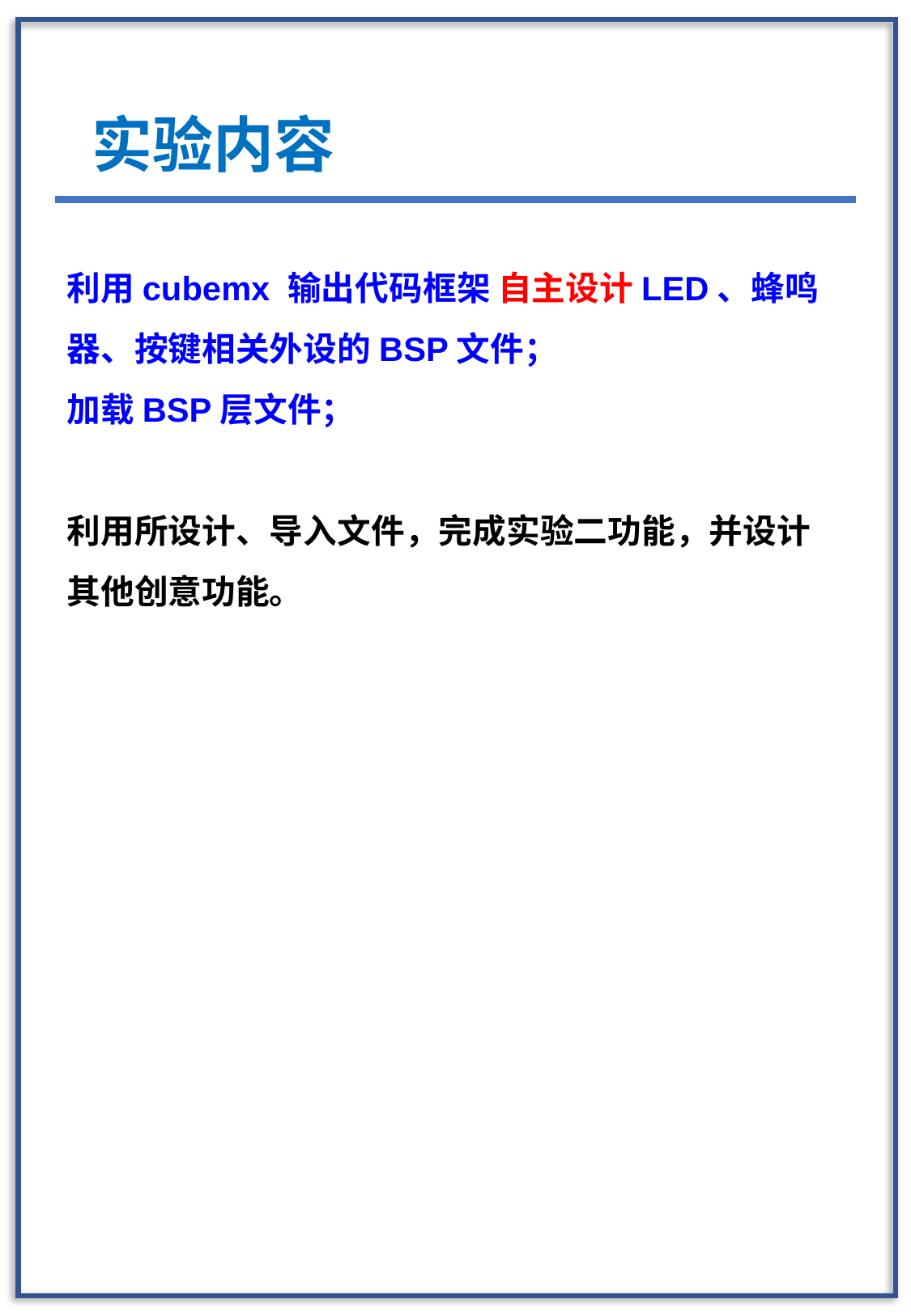

实验内容
利用cubemx 输出代码框架 自主设计LED、蜂鸣器、按键相关外设的BSP文件；
加载BSP层文件；

利用所设计、导入文件，完成实验二功能，并设计其他创意功能。